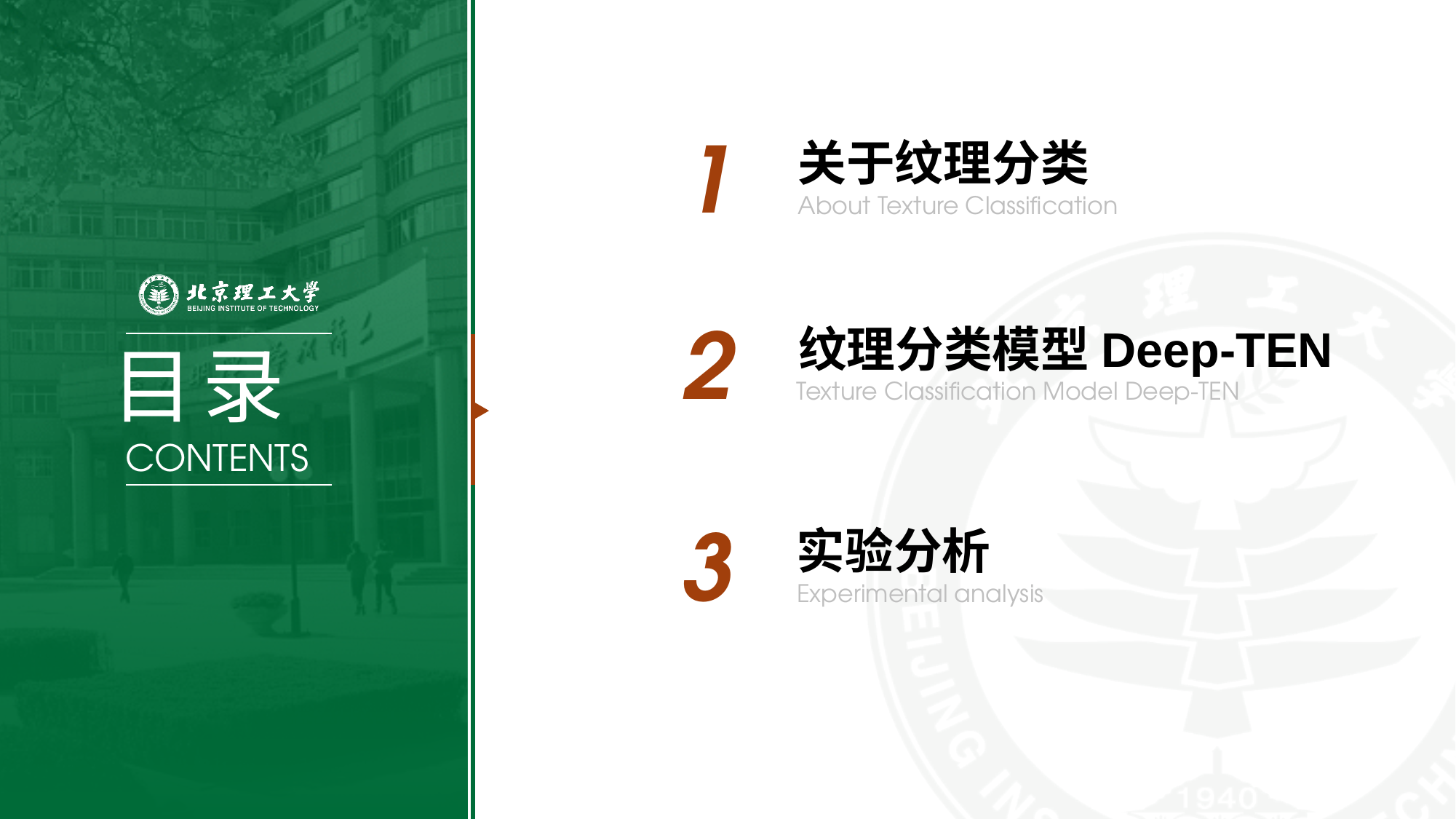

1
关于纹理分类
About Texture Classification
2
纹理分类模型Deep-TEN
Texture Classification Model Deep-TEN
3
实验分析
Experimental analysis